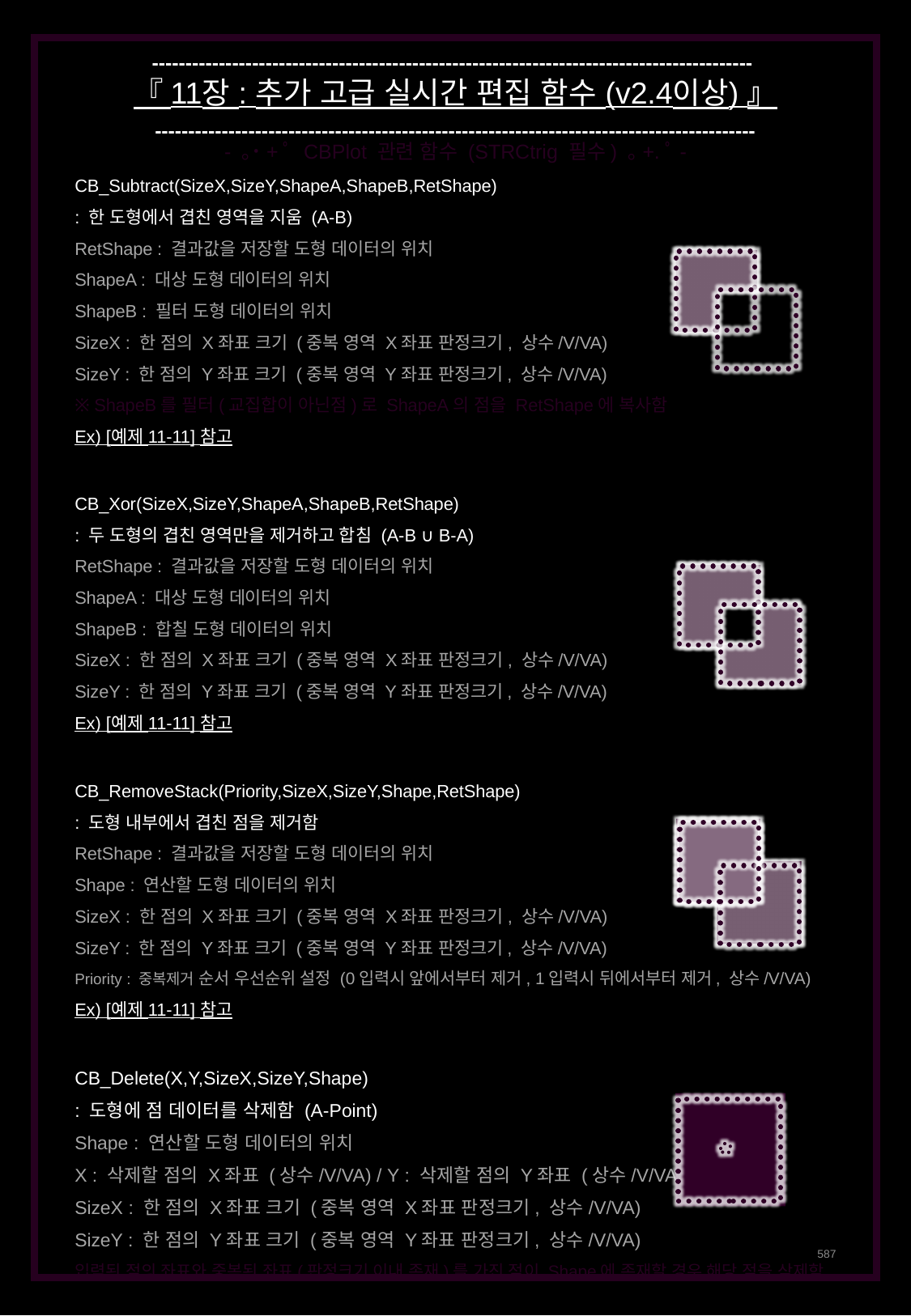

------------------------------------------------------------------------------------------
『 11장 : 추가 고급 실시간 편집 함수 (v2.4이상) 』
------------------------------------------------------------------------------------------
- ｡˙+ﾟ CBPlot 관련 함수 (STRCtrig 필수) ｡+.ﾟ-
CB_Subtract(SizeX,SizeY,ShapeA,ShapeB,RetShape)
: 한 도형에서 겹친 영역을 지움 (A-B)
RetShape : 결과값을 저장할 도형 데이터의 위치
ShapeA : 대상 도형 데이터의 위치
ShapeB : 필터 도형 데이터의 위치
SizeX : 한 점의 X좌표 크기 (중복 영역 X좌표 판정크기, 상수/V/VA)
SizeY : 한 점의 Y좌표 크기 (중복 영역 Y좌표 판정크기, 상수/V/VA)
※ ShapeB를 필터(교집합이 아닌점)로 ShapeA의 점을 RetShape에 복사함
Ex) [예제 11-11] 참고

CB_Xor(SizeX,SizeY,ShapeA,ShapeB,RetShape)
: 두 도형의 겹친 영역만을 제거하고 합침 (A-B ∪ B-A)
RetShape : 결과값을 저장할 도형 데이터의 위치
ShapeA : 대상 도형 데이터의 위치
ShapeB : 합칠 도형 데이터의 위치
SizeX : 한 점의 X좌표 크기 (중복 영역 X좌표 판정크기, 상수/V/VA)
SizeY : 한 점의 Y좌표 크기 (중복 영역 Y좌표 판정크기, 상수/V/VA)
Ex) [예제 11-11] 참고

CB_RemoveStack(Priority,SizeX,SizeY,Shape,RetShape)
: 도형 내부에서 겹친 점을 제거함
RetShape : 결과값을 저장할 도형 데이터의 위치
Shape : 연산할 도형 데이터의 위치
SizeX : 한 점의 X좌표 크기 (중복 영역 X좌표 판정크기, 상수/V/VA)
SizeY : 한 점의 Y좌표 크기 (중복 영역 Y좌표 판정크기, 상수/V/VA)
Priority : 중복제거 순서 우선순위 설정 (0입력시 앞에서부터 제거, 1입력시 뒤에서부터 제거, 상수/V/VA)
Ex) [예제 11-11] 참고

CB_Delete(X,Y,SizeX,SizeY,Shape)
: 도형에 점 데이터를 삭제함 (A-Point)
Shape : 연산할 도형 데이터의 위치
X : 삭제할 점의 X좌표 (상수/V/VA) / Y : 삭제할 점의 Y좌표 (상수/V/VA)
SizeX : 한 점의 X좌표 크기 (중복 영역 X좌표 판정크기, 상수/V/VA)
SizeY : 한 점의 Y좌표 크기 (중복 영역 Y좌표 판정크기, 상수/V/VA)
입력된 점의 좌표와 중복된 좌표(판정크기 이내 존재)를 가진 점이 Shape에 존재할 경우 해당 점을 삭제함

587